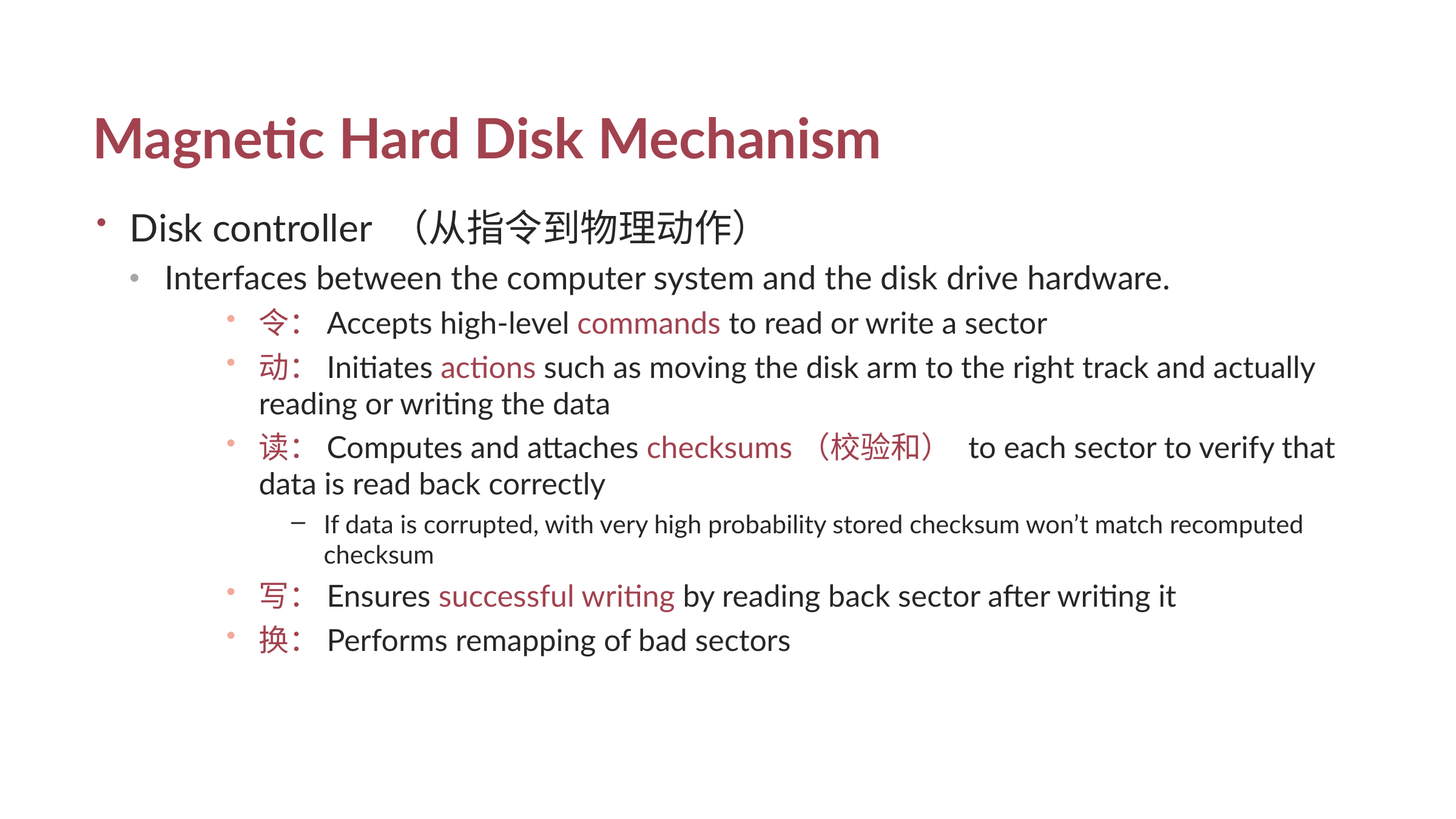

# Magnetic Hard Disk Mechanism
Disk controller （从指令到物理动作）
Interfaces between the computer system and the disk drive hardware.
令：Accepts high-level commands to read or write a sector
动：Initiates actions such as moving the disk arm to the right track and actually reading or writing the data
读：Computes and attaches checksums（校验和） to each sector to verify that data is read back correctly
If data is corrupted, with very high probability stored checksum won’t match recomputed checksum
写：Ensures successful writing by reading back sector after writing it
换：Performs remapping of bad sectors